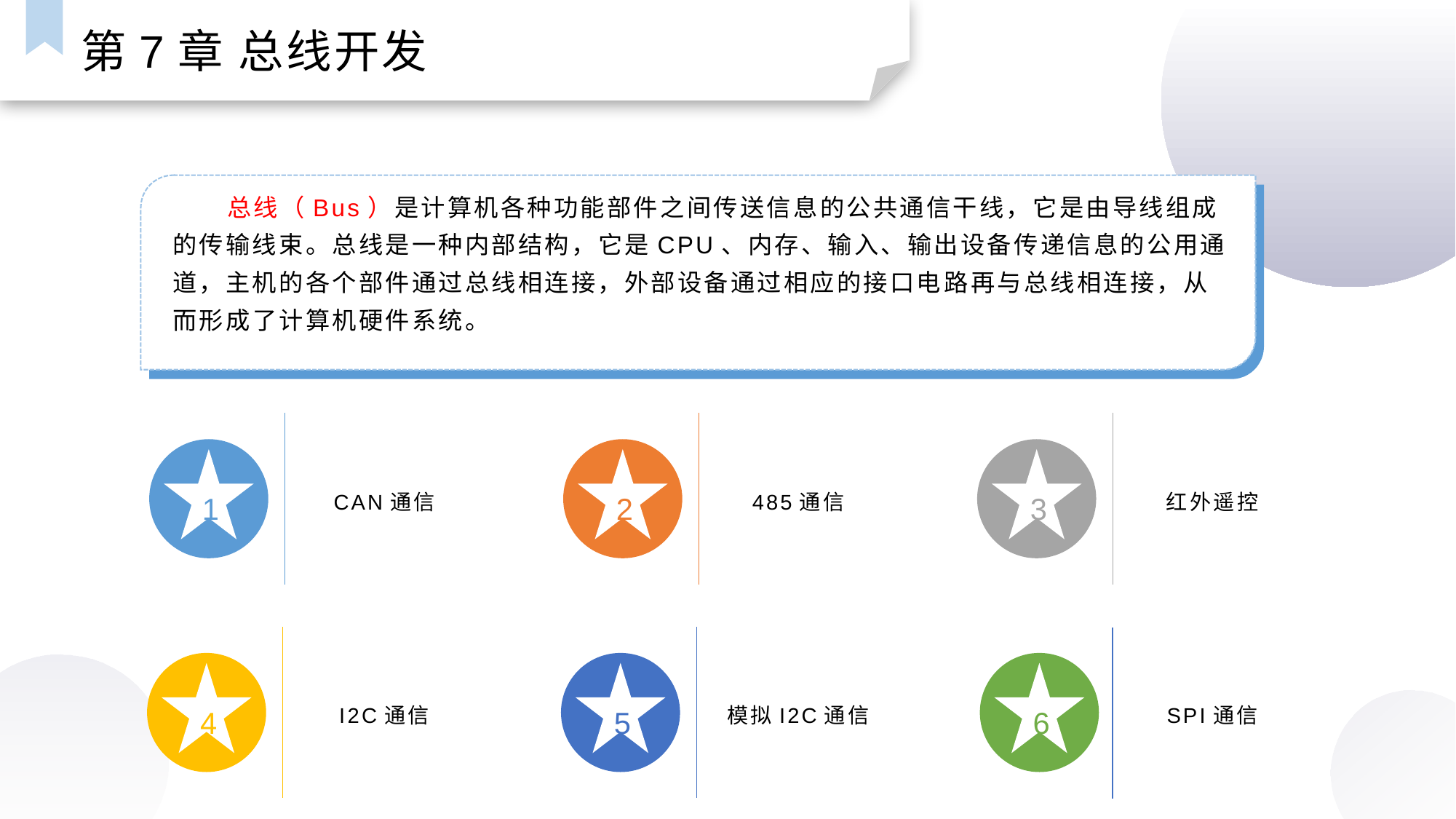

第7章 总线开发

总线（Bus）是计算机各种功能部件之间传送信息的公共通信干线，它是由导线组成的传输线束。总线是一种内部结构，它是CPU、内存、输入、输出设备传递信息的公用通道，主机的各个部件通过总线相连接，外部设备通过相应的接口电路再与总线相连接，从而形成了计算机硬件系统。

CAN通信
485通信
红外遥控

1
2
3
SPI通信
I2C通信
模拟I2C通信

4
5
6